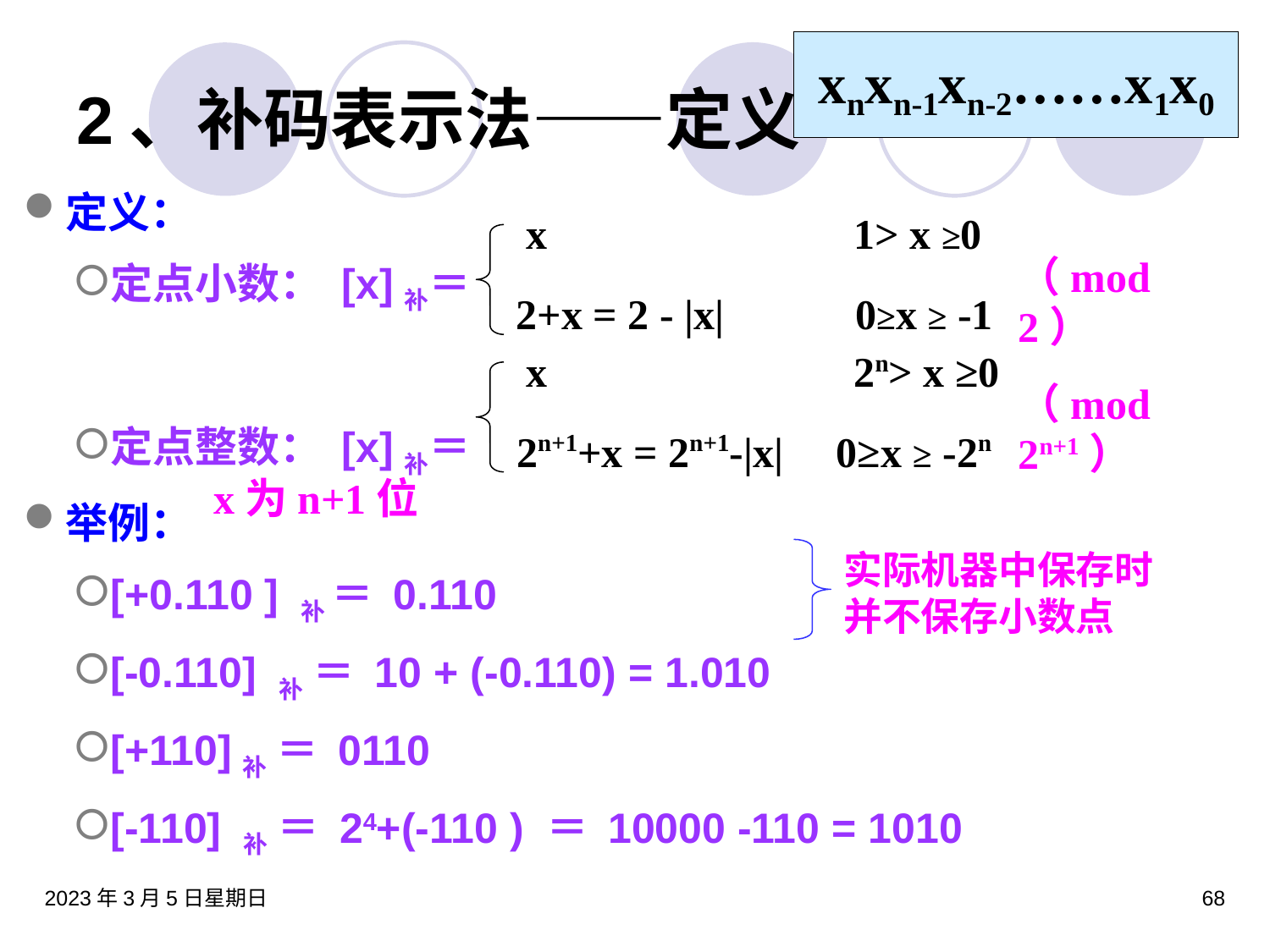

xnxn-1xn-2……x1x0
# 2、补码表示法——定义
定义：
定点小数： [x]补＝

定点整数： [x]补＝
举例：
[+0.110 ] 补 ＝ 0.110
[-0.110] 补 ＝ 10 + (-0.110) = 1.010
[+110]补 ＝ 0110
[-110] 补 ＝ 24+(-110 ) ＝ 10000 -110 = 1010

x		       1> x ≥0

（mod  2）
2+x = 2 - |x|	        0≥x ≥ -1
x		       2n> x ≥0

（mod  2n+1）
2n+1+x = 2n+1-|x|     0≥x ≥ -2n
x为n+1位

实际机器中保存时并不保存小数点
2023年3月5日星期日
68